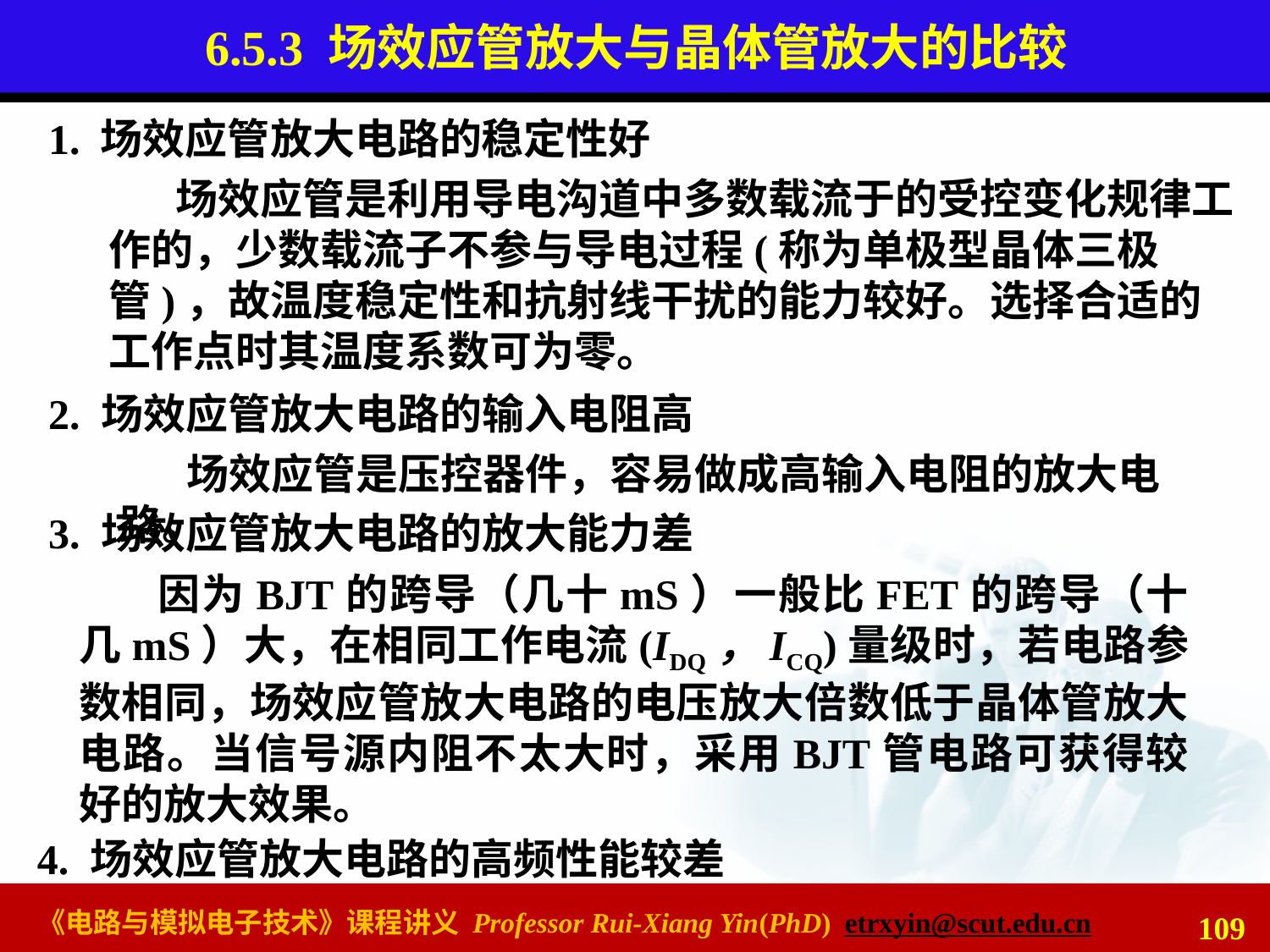

# 6.5.3 场效应管放大与晶体管放大的比较
1. 场效应管放大电路的稳定性好
场效应管是利用导电沟道中多数载流于的受控变化规律工作的，少数载流子不参与导电过程(称为单极型晶体三极管)，故温度稳定性和抗射线干扰的能力较好。选择合适的工作点时其温度系数可为零。
2. 场效应管放大电路的输入电阻高
场效应管是压控器件，容易做成高输入电阻的放大电路。
3. 场效应管放大电路的放大能力差
因为BJT的跨导（几十mS）一般比FET的跨导（十几mS）大，在相同工作电流(IDQ，ICQ)量级时，若电路参数相同，场效应管放大电路的电压放大倍数低于晶体管放大电路。当信号源内阻不太大时，采用BJT管电路可获得较好的放大效果。
4. 场效应管放大电路的高频性能较差
109